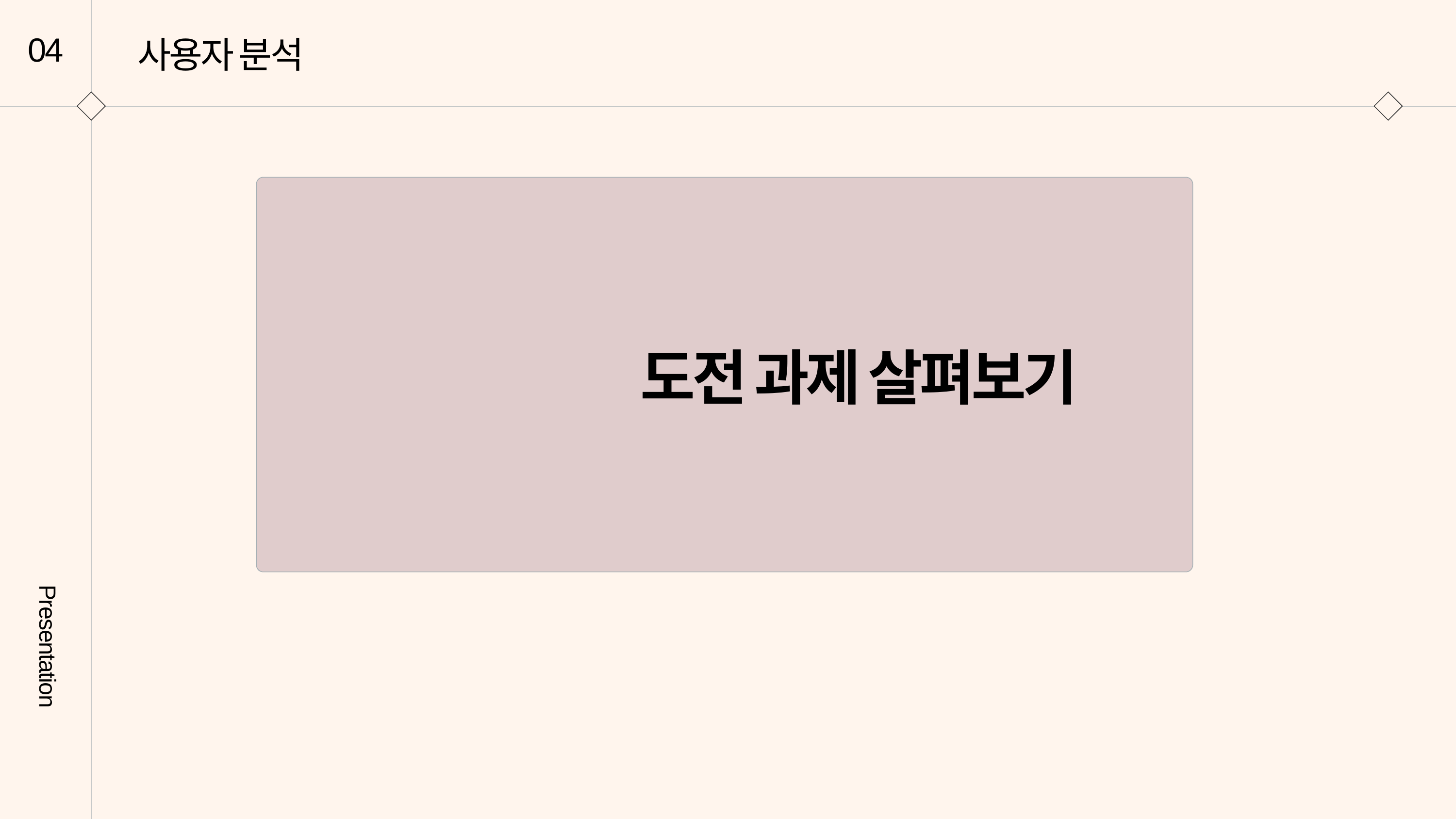

사용자 분석
04

도전 과제 살펴보기
Presentation